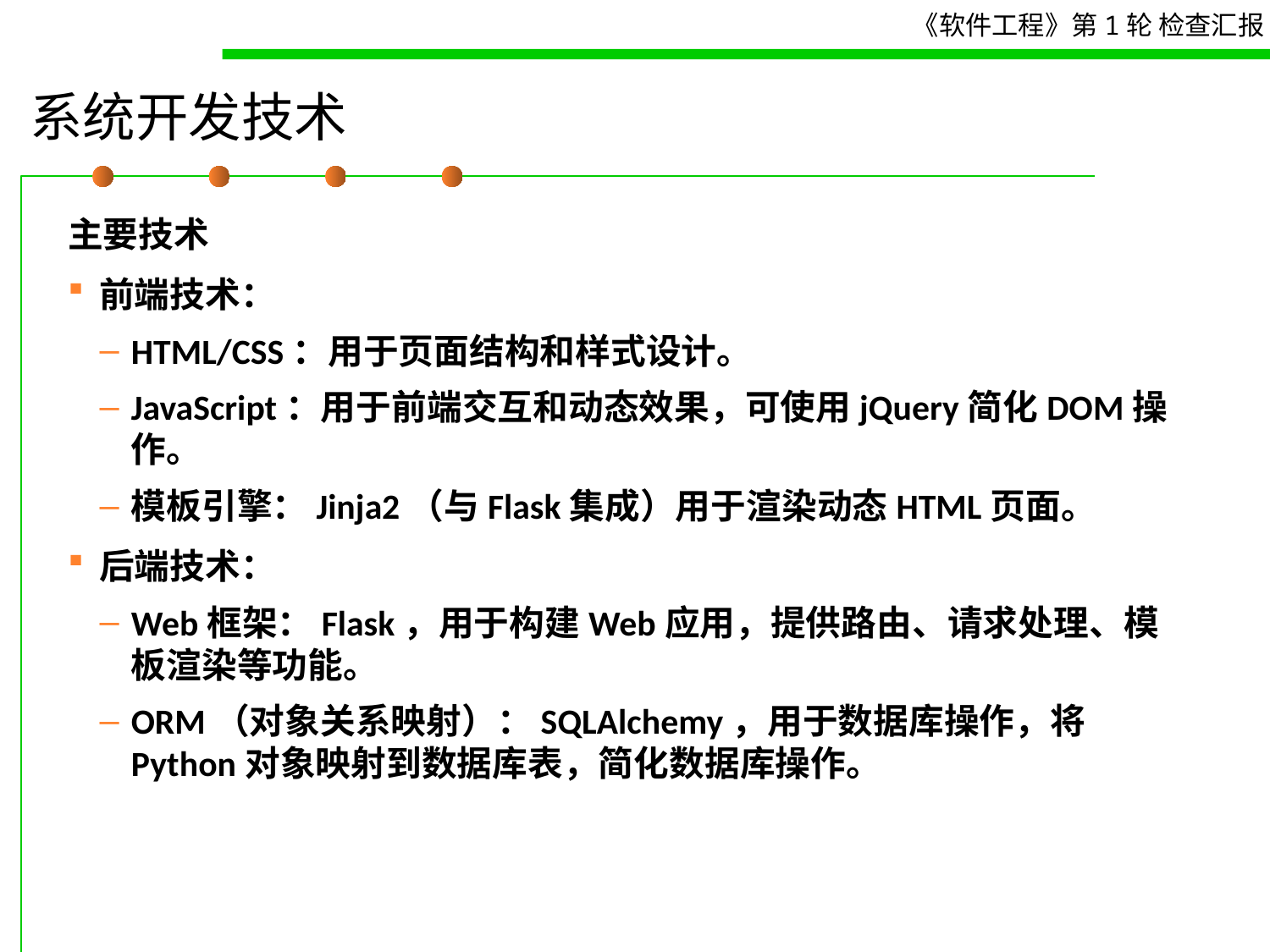

# 系统开发技术
主要技术
前端技术：
HTML/CSS：用于页面结构和样式设计。
JavaScript：用于前端交互和动态效果，可使用jQuery简化DOM操作。
模板引擎：Jinja2（与Flask集成）用于渲染动态HTML页面。
后端技术：
Web框架：Flask，用于构建Web应用，提供路由、请求处理、模板渲染等功能。
ORM（对象关系映射）：SQLAlchemy，用于数据库操作，将Python对象映射到数据库表，简化数据库操作。